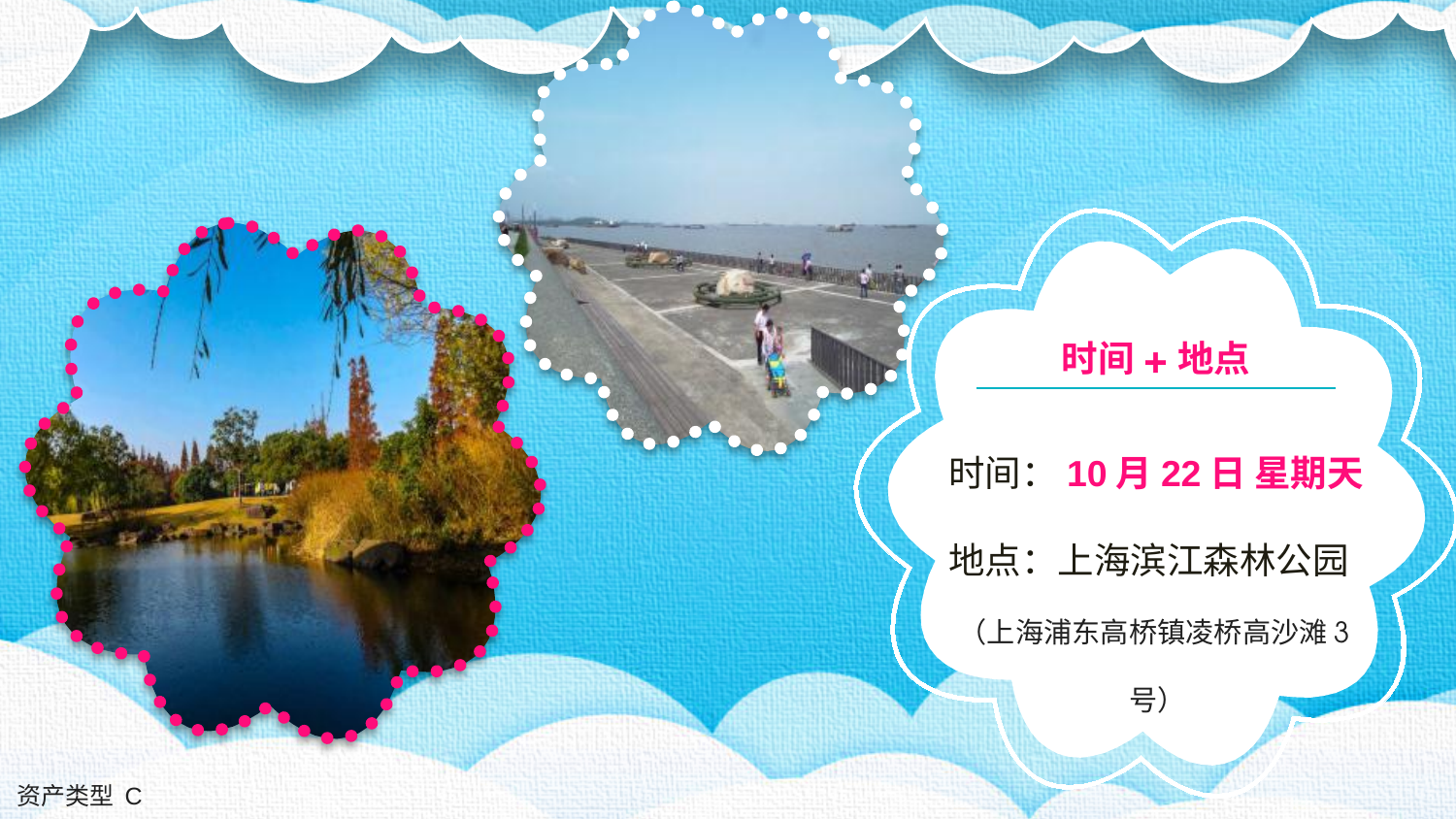

时间+地点
时间：10月22日 星期天
地点：上海滨江森林公园
（上海浦东高桥镇凌桥高沙滩3号）
 资产类型 C